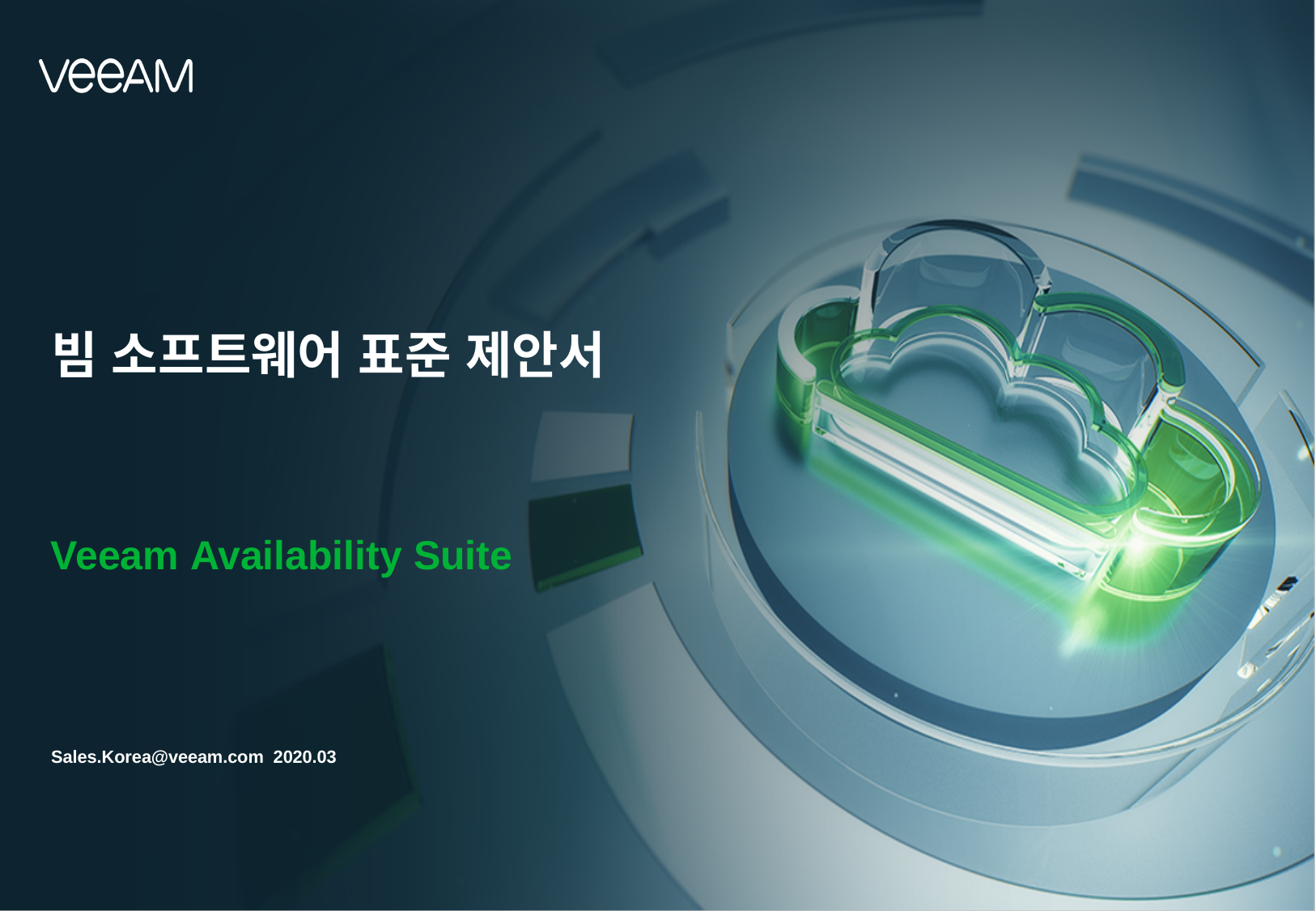

빔 소프트웨어 표준 제안서
Veeam Availability Suite
Sales.Korea@veeam.com  2020.03